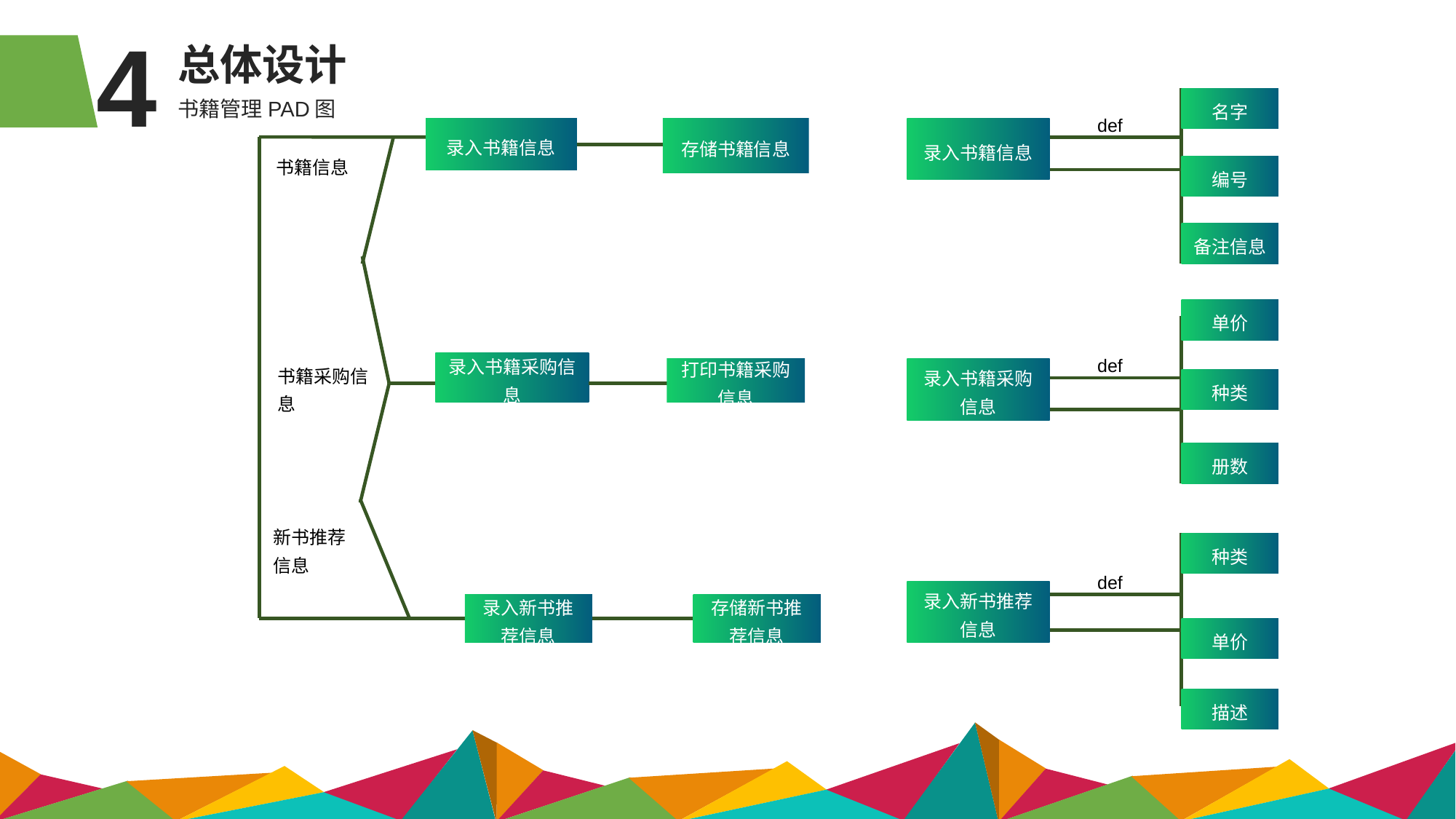

4
总体设计
名字
def
录入书籍信息
编号
备注信息
单价
def
录入书籍采购信息
种类
册数
种类
def
录入新书推荐信息
单价
描述
录入书籍信息
存储书籍信息
书籍信息
书籍采购信息
录入书籍采购信息
打印书籍采购信息
新书推荐信息
存储新书推荐信息
录入新书推荐信息
书籍管理PAD图